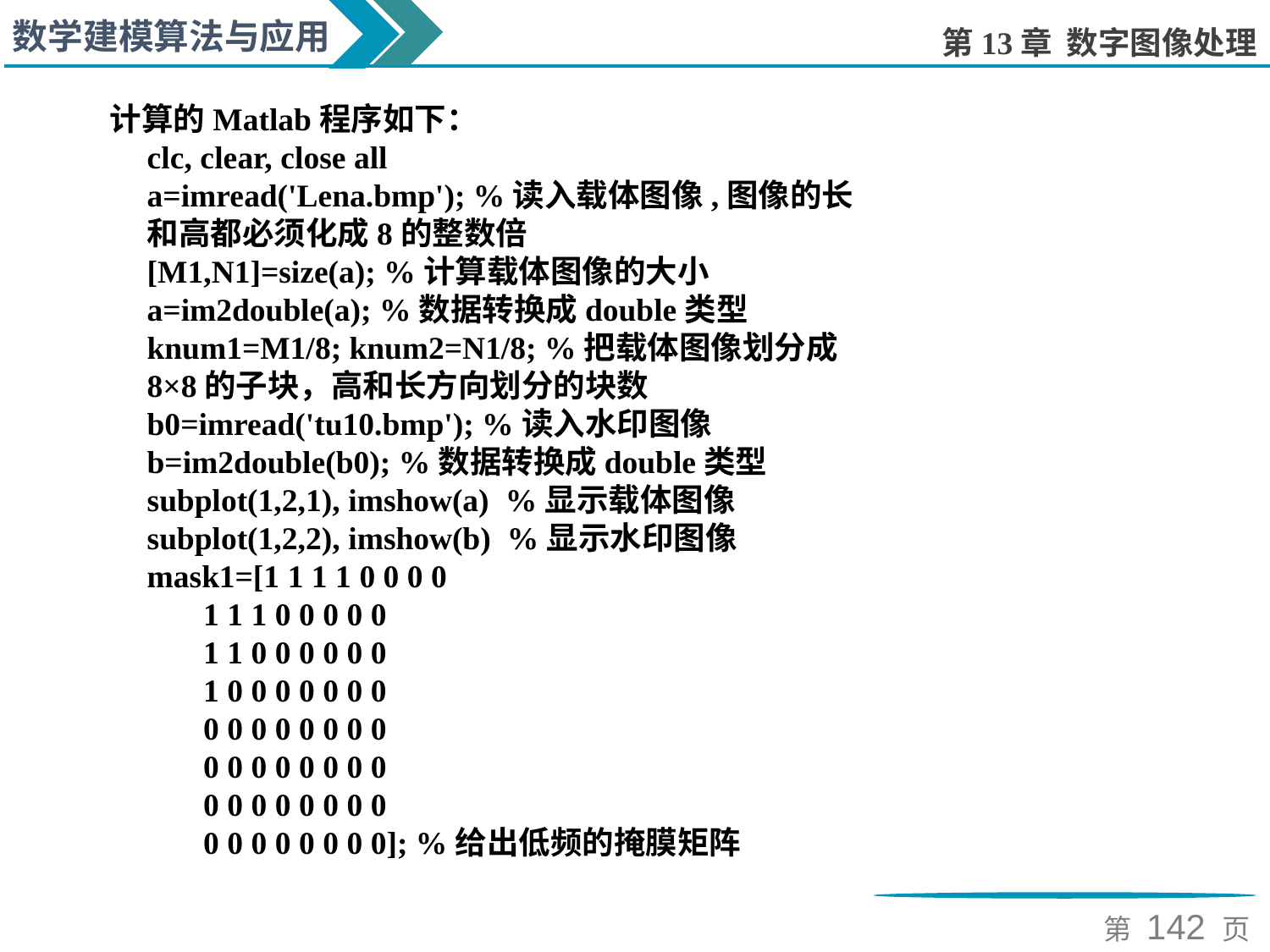

计算的Matlab程序如下：
clc, clear, close all
a=imread('Lena.bmp'); %读入载体图像,图像的长和高都必须化成8的整数倍
[M1,N1]=size(a); %计算载体图像的大小
a=im2double(a); %数据转换成double类型
knum1=M1/8; knum2=N1/8; %把载体图像划分成8×8的子块，高和长方向划分的块数
b0=imread('tu10.bmp'); %读入水印图像
b=im2double(b0); %数据转换成double类型
subplot(1,2,1), imshow(a)  %显示载体图像
subplot(1,2,2), imshow(b)  %显示水印图像
mask1=[1 1 1 1 0 0 0 0
       1 1 1 0 0 0 0 0
       1 1 0 0 0 0 0 0
       1 0 0 0 0 0 0 0
       0 0 0 0 0 0 0 0
       0 0 0 0 0 0 0 0
       0 0 0 0 0 0 0 0
       0 0 0 0 0 0 0 0]; %给出低频的掩膜矩阵